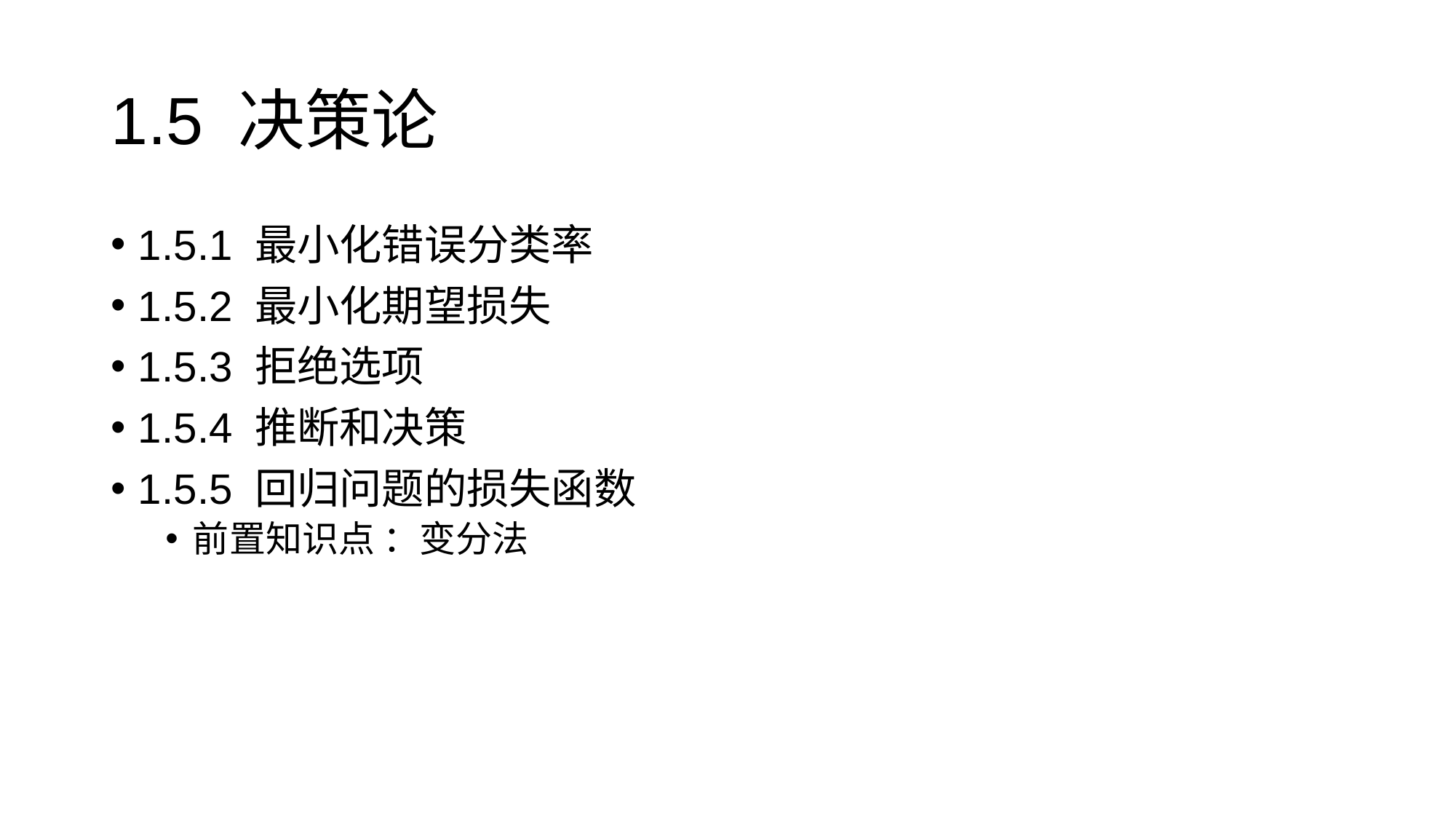

# 1.5 决策论
1.5.1 最小化错误分类率
1.5.2 最小化期望损失
1.5.3 拒绝选项
1.5.4 推断和决策
1.5.5 回归问题的损失函数
前置知识点 ：变分法